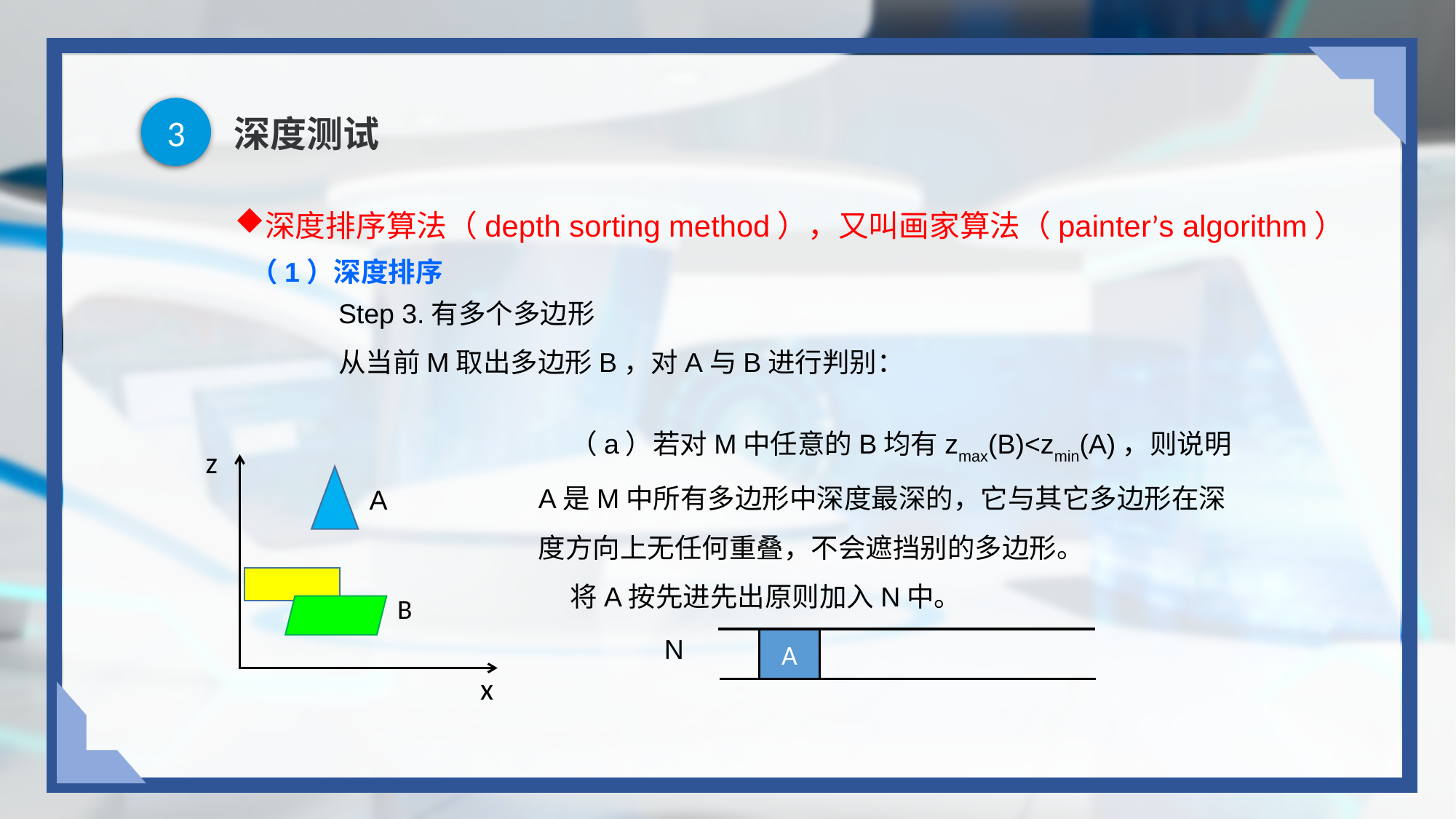

3
# 深度测试
深度排序算法（depth sorting method），又叫画家算法（painter’s algorithm）
（1）深度排序
Step 3.有多个多边形
从当前M取出多边形B，对A与B进行判别：
（a）若对M中任意的B均有zmax(B)<zmin(A)，则说明A是M中所有多边形中深度最深的，它与其它多边形在深度方向上无任何重叠，不会遮挡别的多边形。
将A按先进先出原则加入N中。

z

A

B

N
A
x